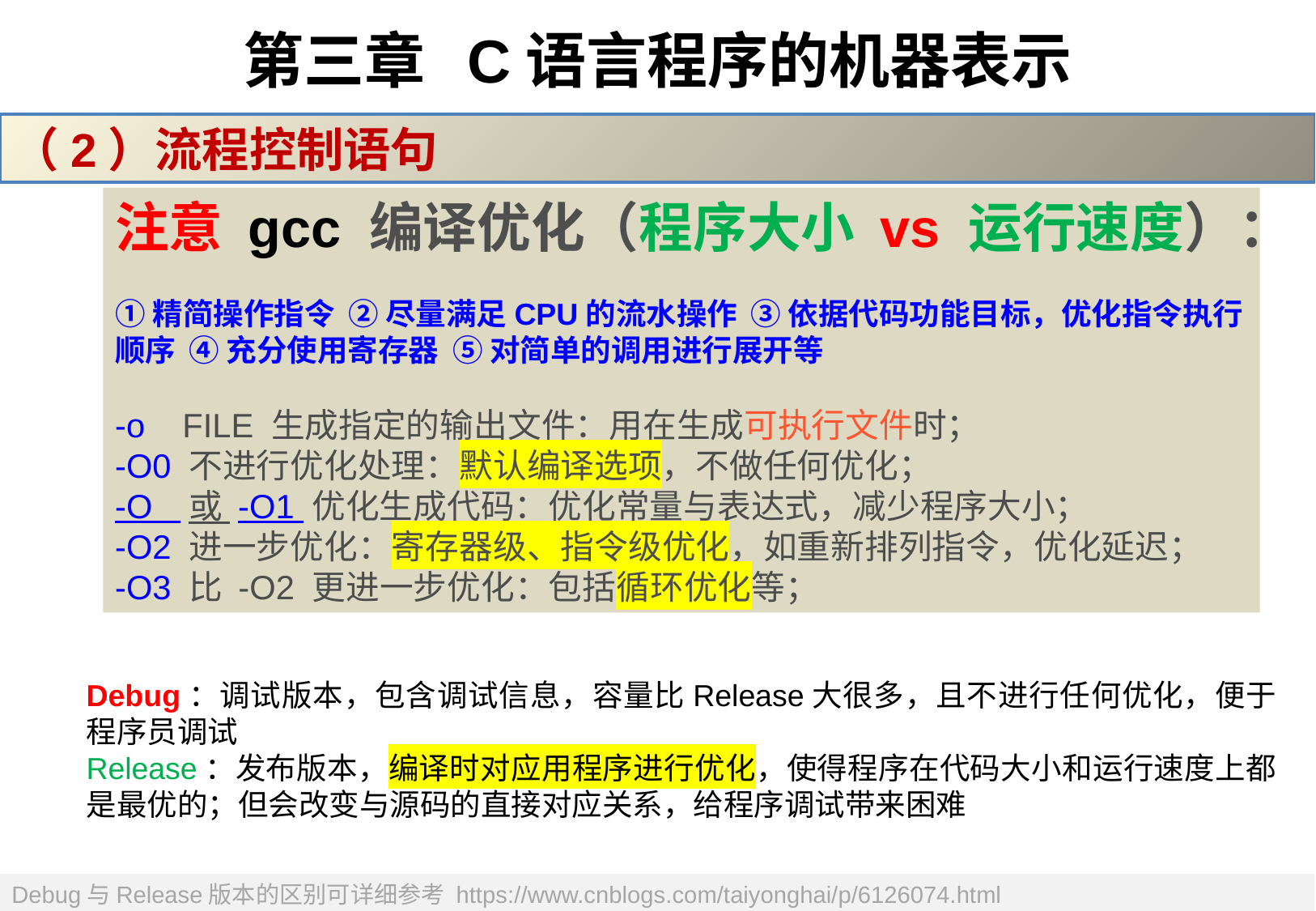

# 第三章  C语言程序的机器表示
（2）流程控制语句
注意 gcc 编译优化（程序大小 vs 运行速度）：

①精简操作指令  ② 尽量满足CPU的流水操作  ③ 依据代码功能目标，优化指令执行顺序  ④ 充分使用寄存器  ⑤ 对简单的调用进行展开等
-o    FILE 生成指定的输出文件：用在生成可执行文件时； 
-O0 不进行优化处理：默认编译选项，不做任何优化；
-O   或 -O1 优化生成代码：优化常量与表达式，减少程序大小； 
-O2 进一步优化：寄存器级、指令级优化，如重新排列指令，优化延迟；
-O3 比 -O2 更进一步优化：包括循环优化等；
Debug：调试版本，包含调试信息，容量比Release大很多，且不进行任何优化，便于程序员调试
Release：发布版本，编译时对应用程序进行优化，使得程序在代码大小和运行速度上都是最优的；但会改变与源码的直接对应关系，给程序调试带来困难
Debug与Release版本的区别可详细参考 https://www.cnblogs.com/taiyonghai/p/6126074.html